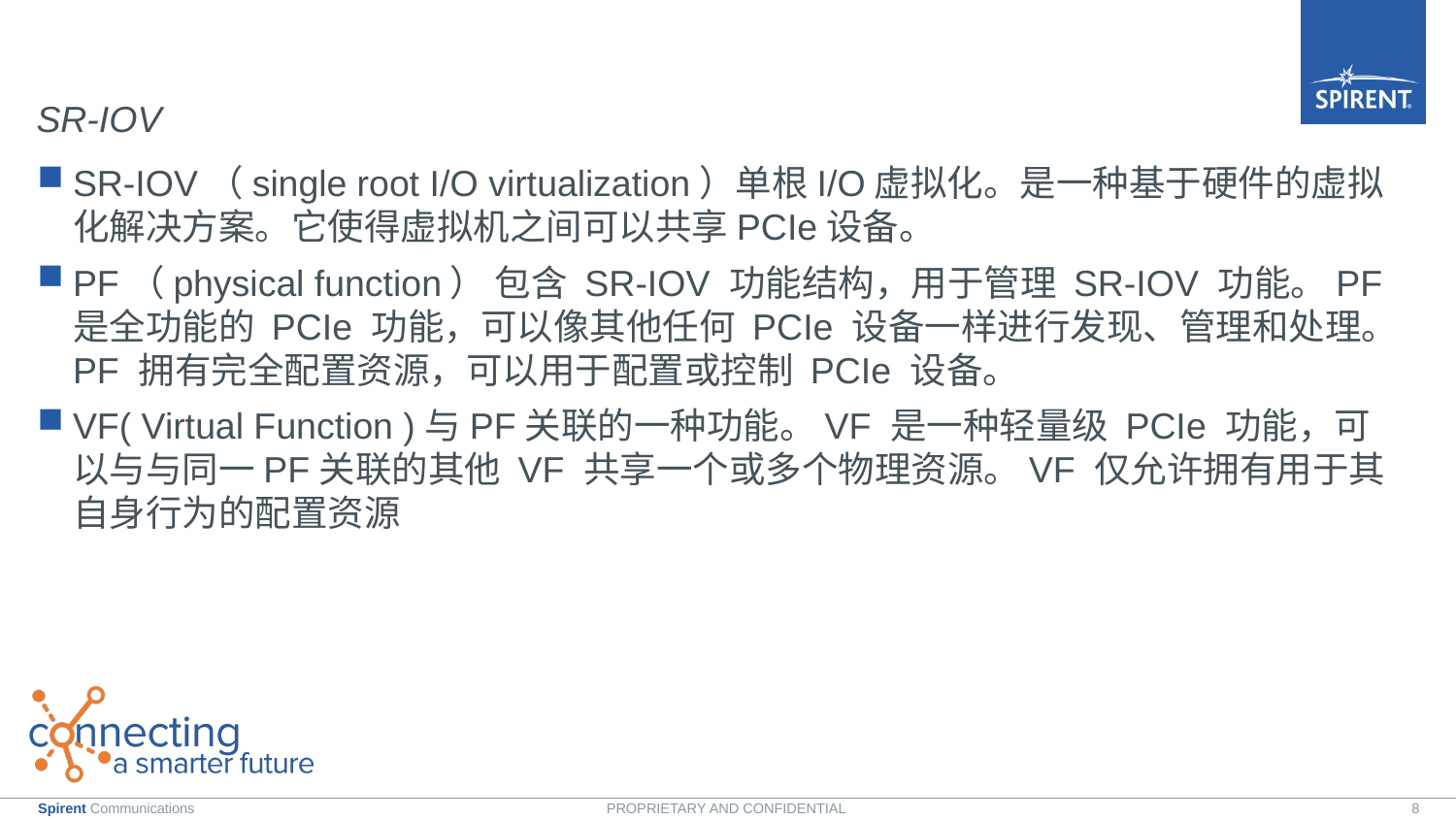

SR-IOV
SR-IOV（single root I/O virtualization）单根I/O虚拟化。是一种基于硬件的虚拟化解决方案。它使得虚拟机之间可以共享PCIe设备。
PF（physical function） 包含 SR-IOV 功能结构，用于管理 SR-IOV 功能。PF 是全功能的 PCIe 功能，可以像其他任何 PCIe 设备一样进行发现、管理和处理。PF 拥有完全配置资源，可以用于配置或控制 PCIe 设备。
VF( Virtual Function )与PF关联的一种功能。VF 是一种轻量级 PCIe 功能，可以与与同一PF关联的其他 VF 共享一个或多个物理资源。VF 仅允许拥有用于其自身行为的配置资源